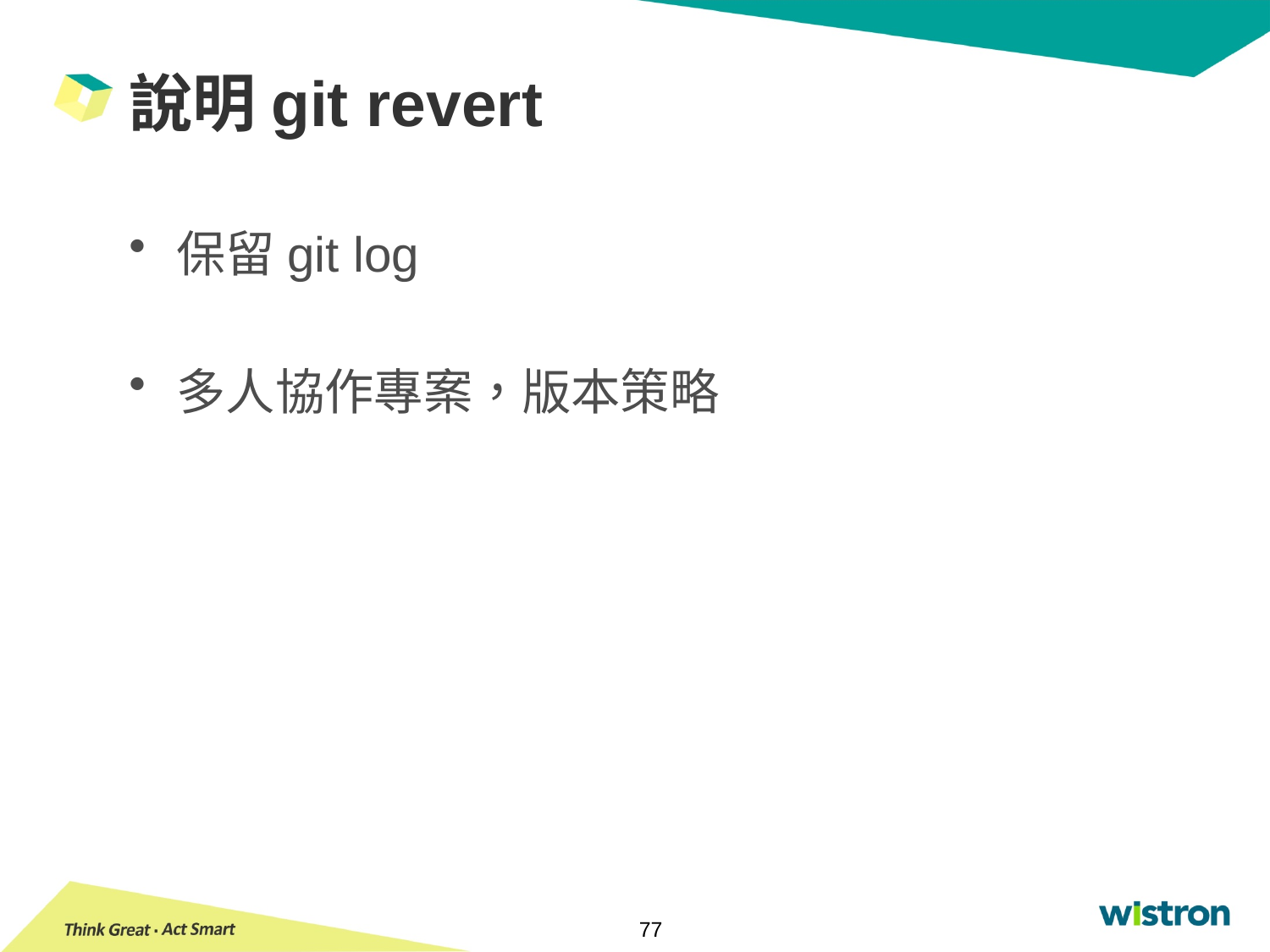

# 說明git revert

保留git log

多人協作專案，版本策略

77